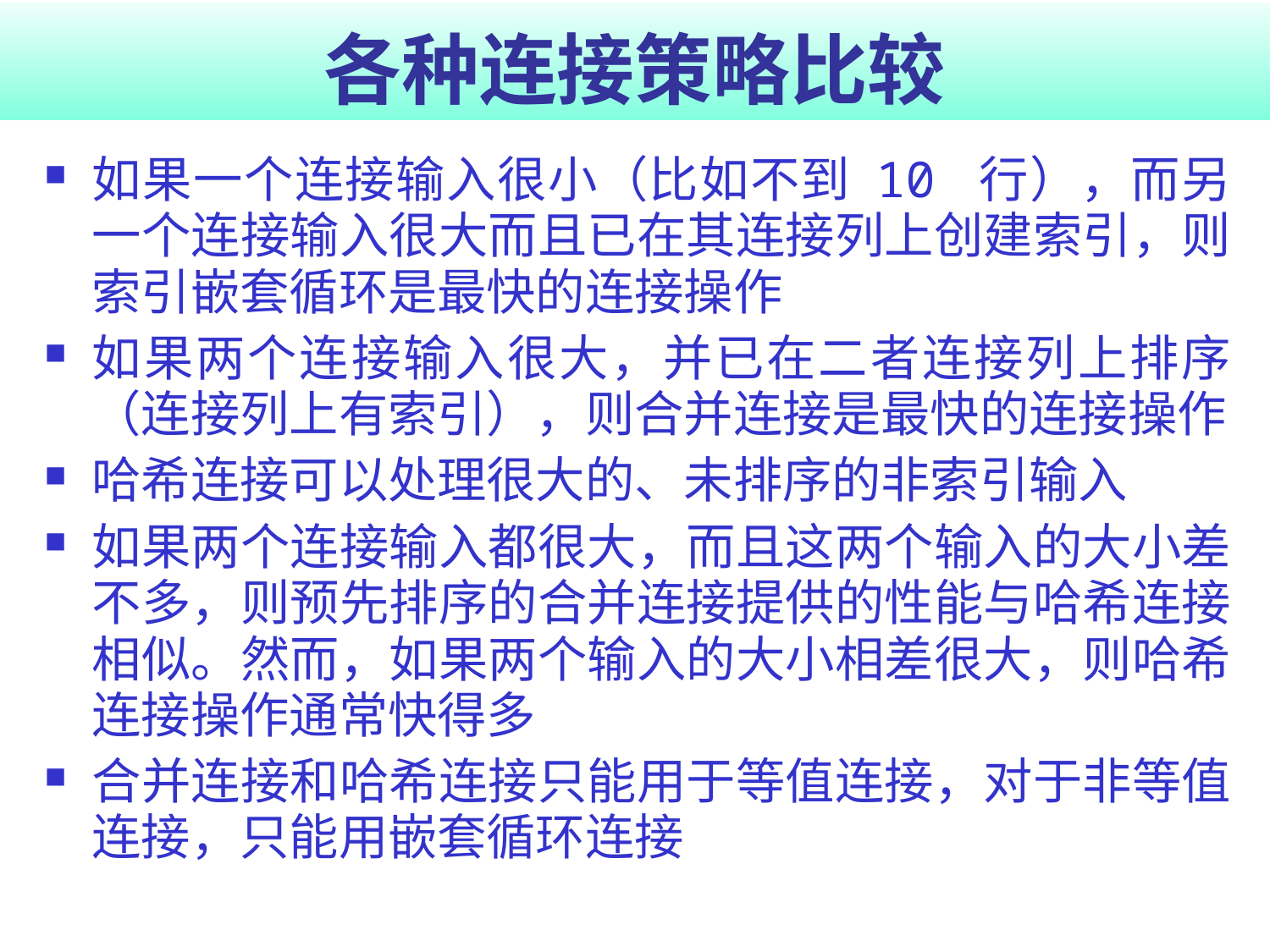

# 各种连接策略比较
如果一个连接输入很小（比如不到 10 行），而另一个连接输入很大而且已在其连接列上创建索引，则索引嵌套循环是最快的连接操作
如果两个连接输入很大，并已在二者连接列上排序（连接列上有索引），则合并连接是最快的连接操作
哈希连接可以处理很大的、未排序的非索引输入
如果两个连接输入都很大，而且这两个输入的大小差不多，则预先排序的合并连接提供的性能与哈希连接相似。然而，如果两个输入的大小相差很大，则哈希连接操作通常快得多
合并连接和哈希连接只能用于等值连接，对于非等值连接，只能用嵌套循环连接